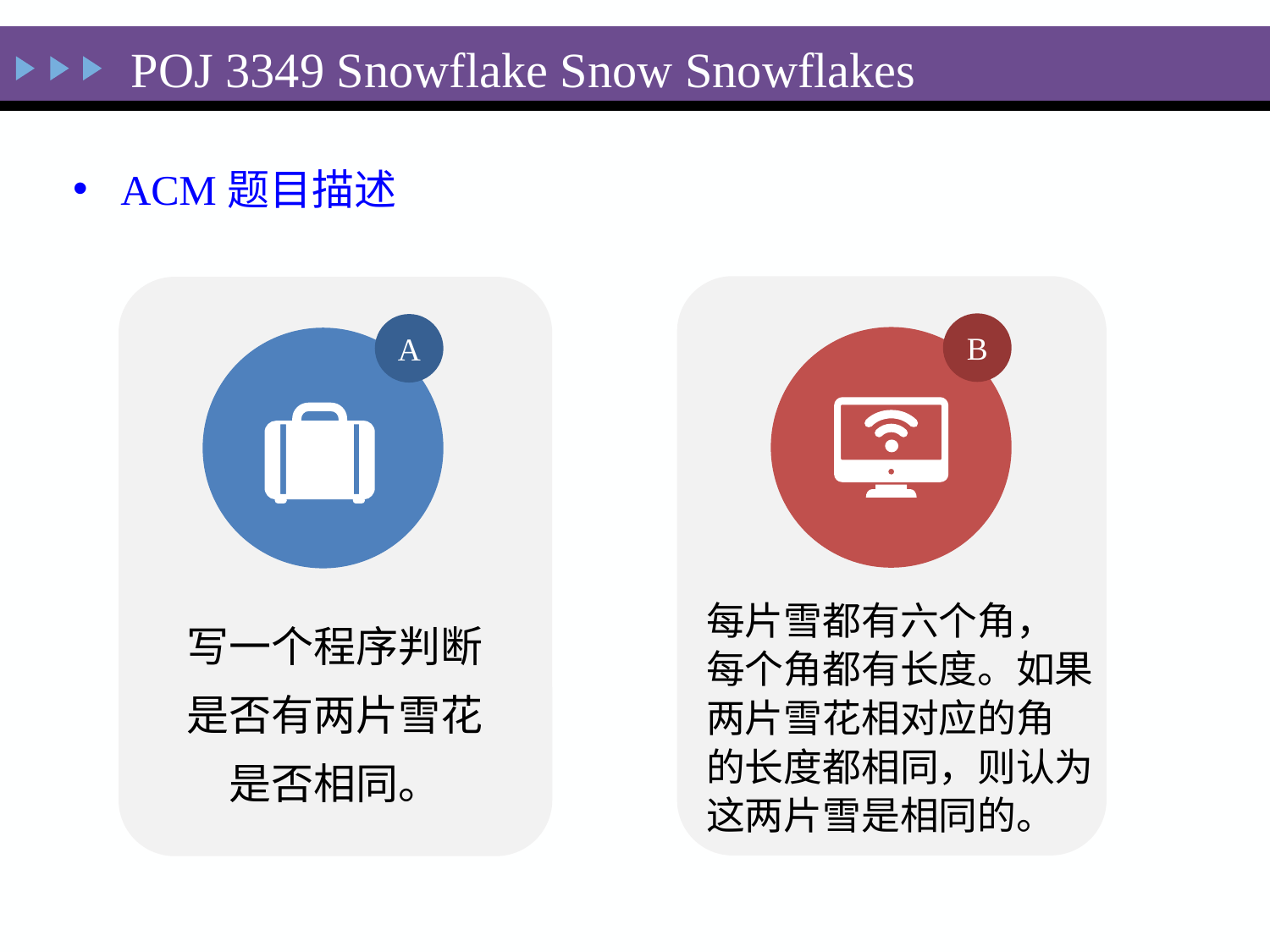

POJ 3349 Snowflake Snow Snowflakes
ACM题目描述

B

每片雪都有六个角，
每个角都有长度。如果
两片雪花相对应的角
的长度都相同，则认为
这两片雪是相同的。

A

写一个程序判断
是否有两片雪花
是否相同。